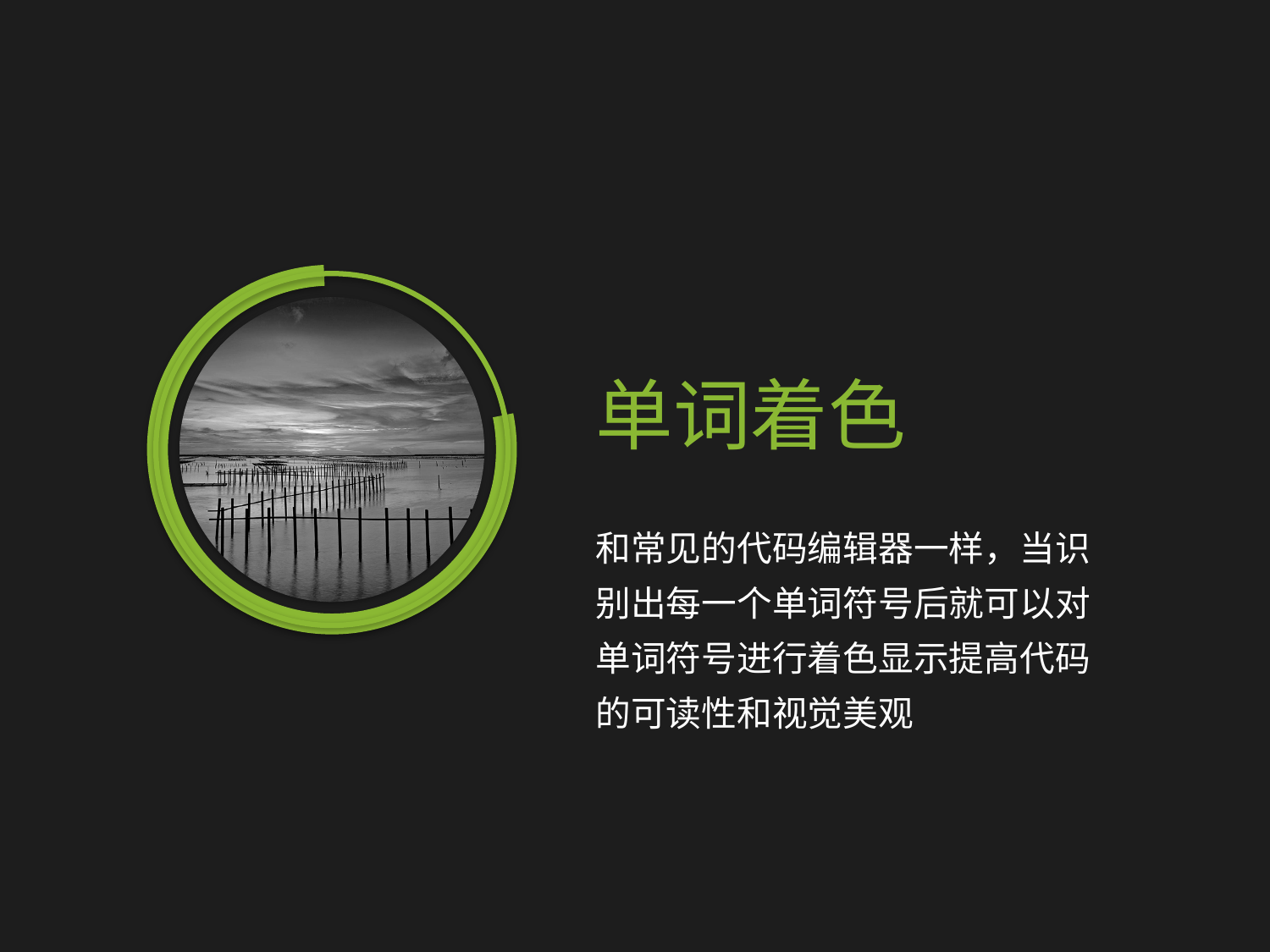

单词着色
和常见的代码编辑器一样，当识别出每一个单词符号后就可以对单词符号进行着色显示提高代码的可读性和视觉美观